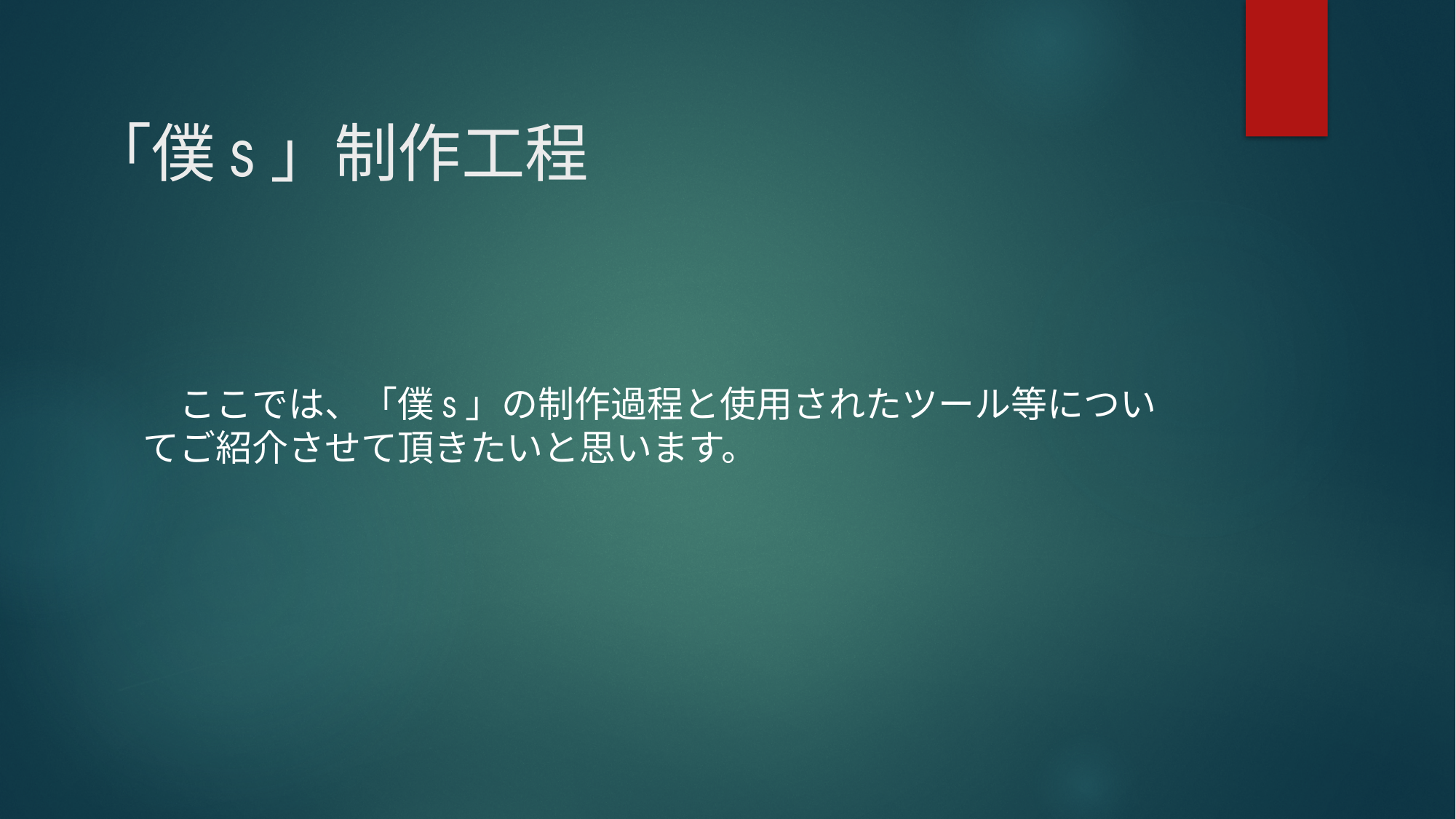

# 「僕s」制作工程
　ここでは、「僕s」の制作過程と使用されたツール等についてご紹介させて頂きたいと思います。